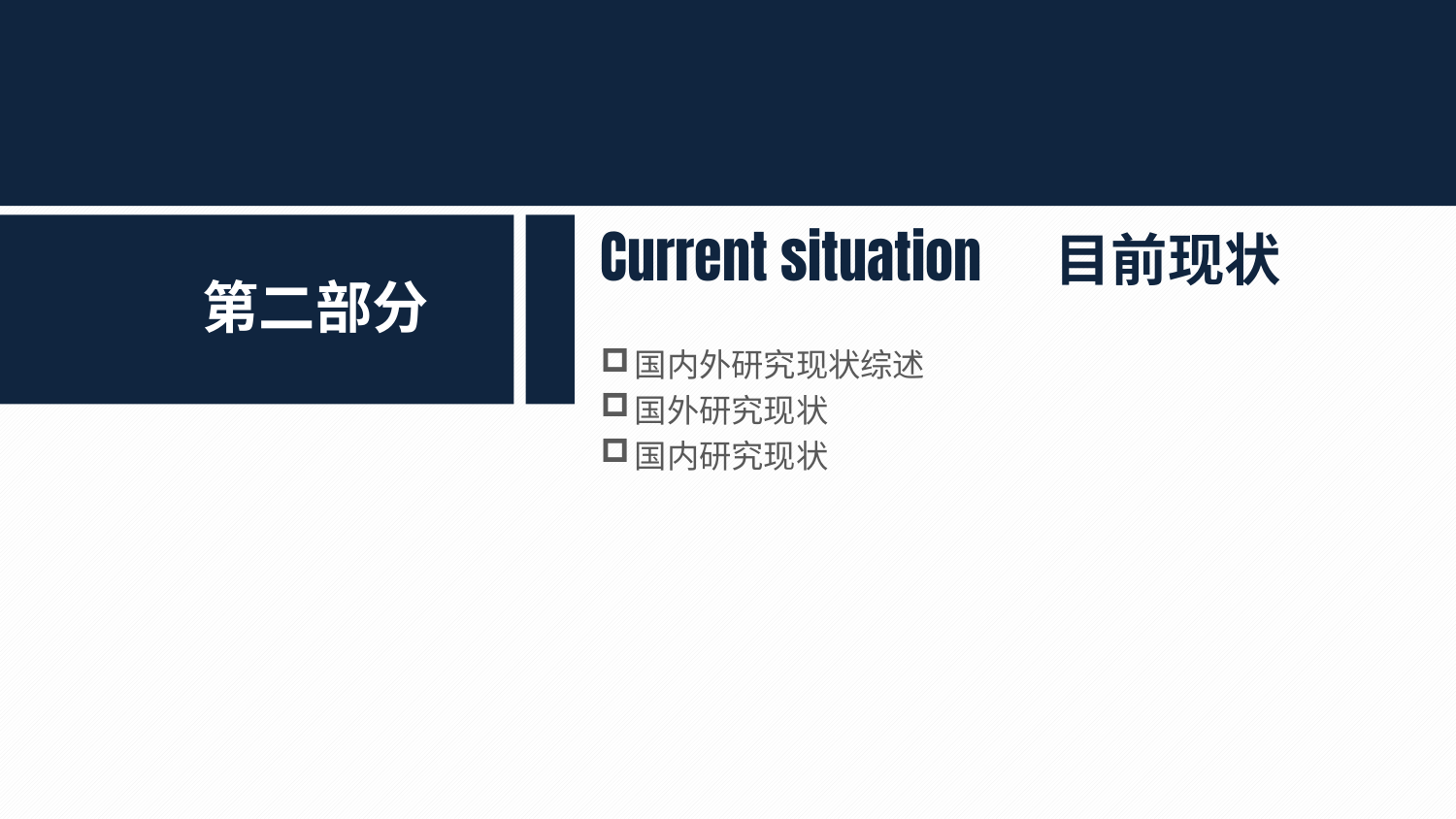

Current situation
目前现状
第二部分
国内外研究现状综述
国外研究现状
国内研究现状